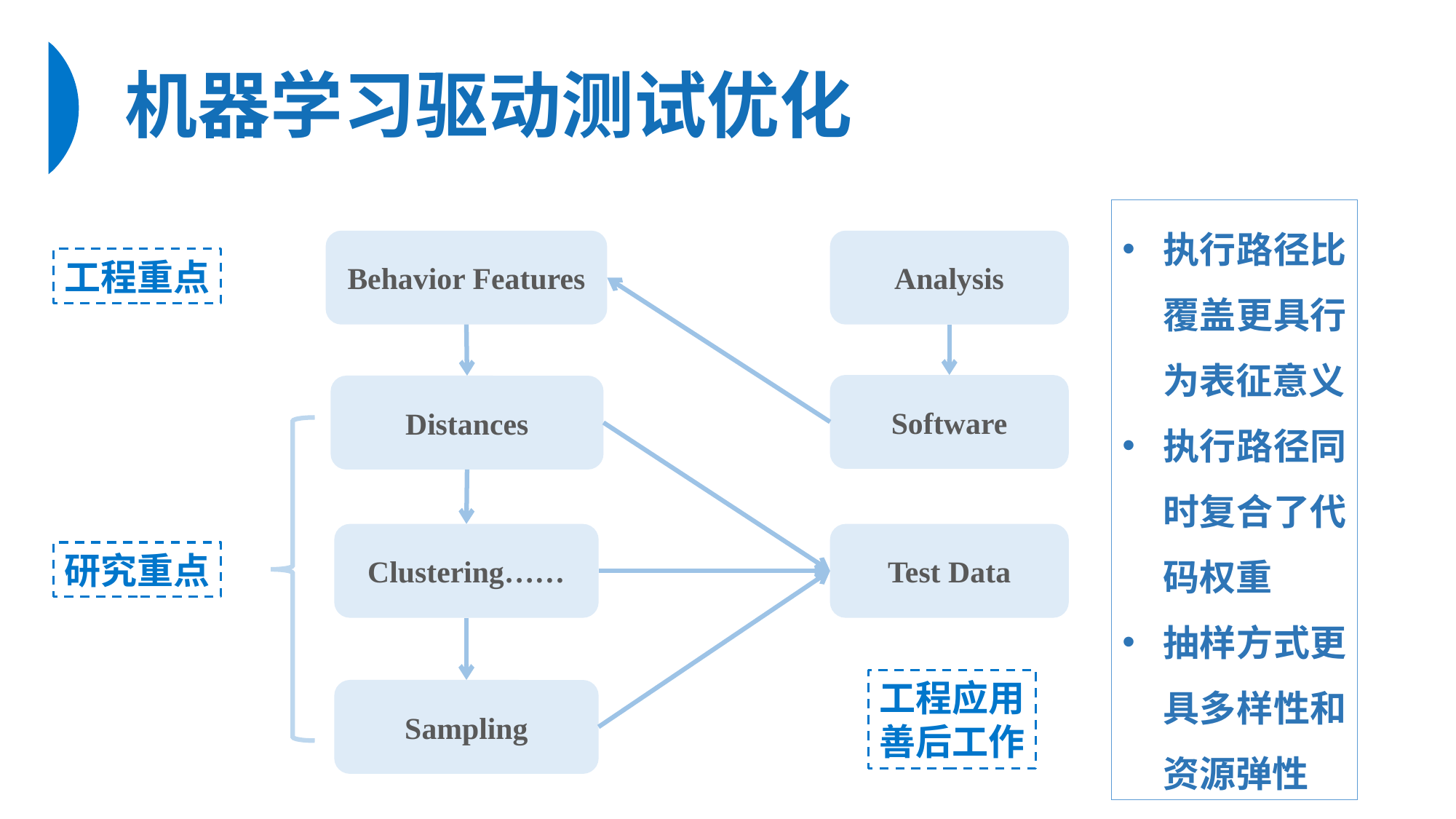

# 机器学习驱动测试优化
执行路径比覆盖更具行为表征意义
执行路径同时复合了代码权重
抽样方式更具多样性和资源弹性
Behavior Features
Analysis
工程重点
Software
Distances

Clustering……
Test Data
研究重点
工程应用
善后工作
Sampling